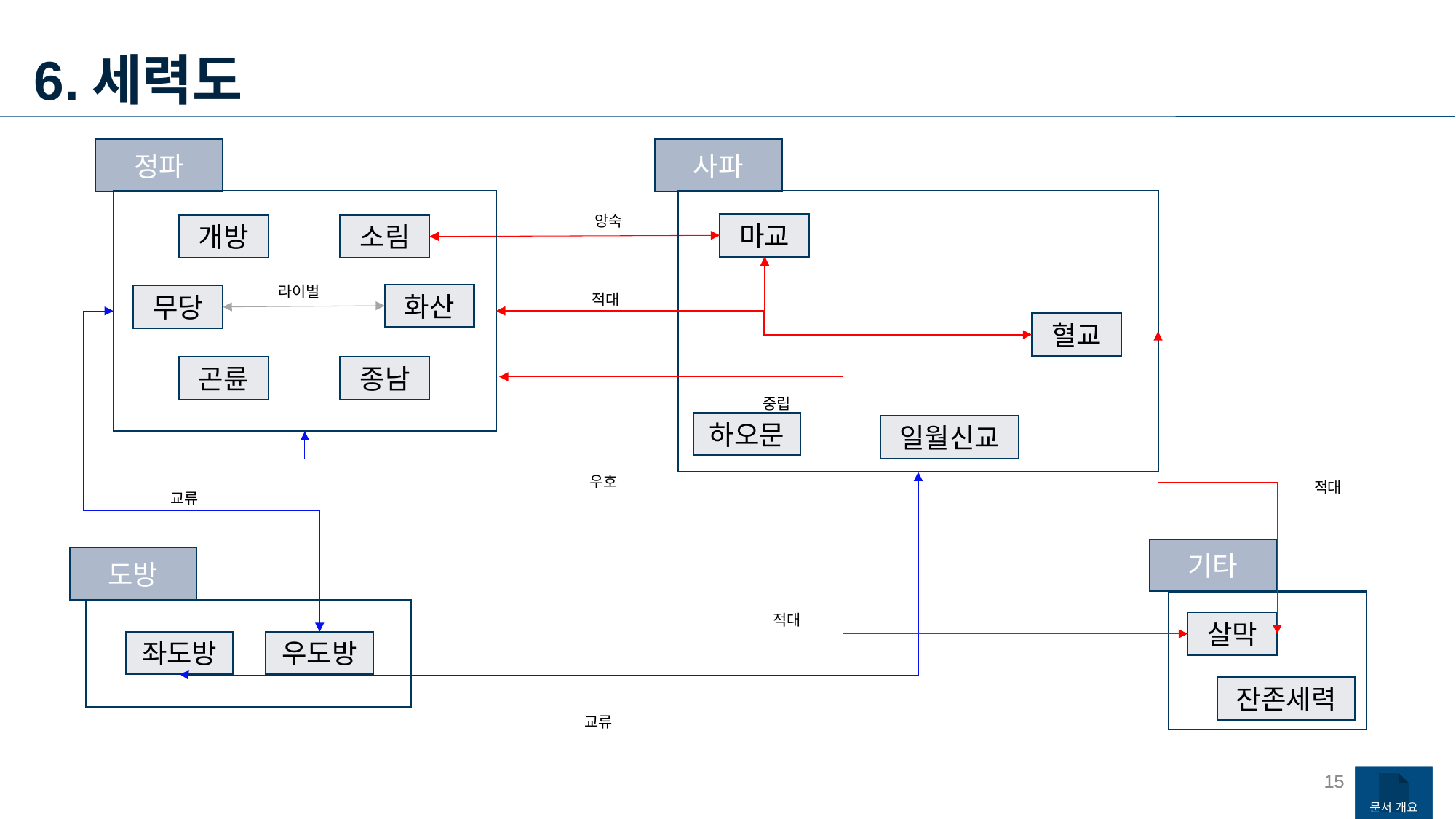

6.세력도
정파
사파

앙숙
마교
개방
소림
라이벌
화산
적대
무당

혈교
곤륜
종남
중립
하오문
일월신교
우호
적대
교류
기타
도방

적대
살막
좌도방
우도방
잔존세력
교류
15
15

문서 개요

문서 개요